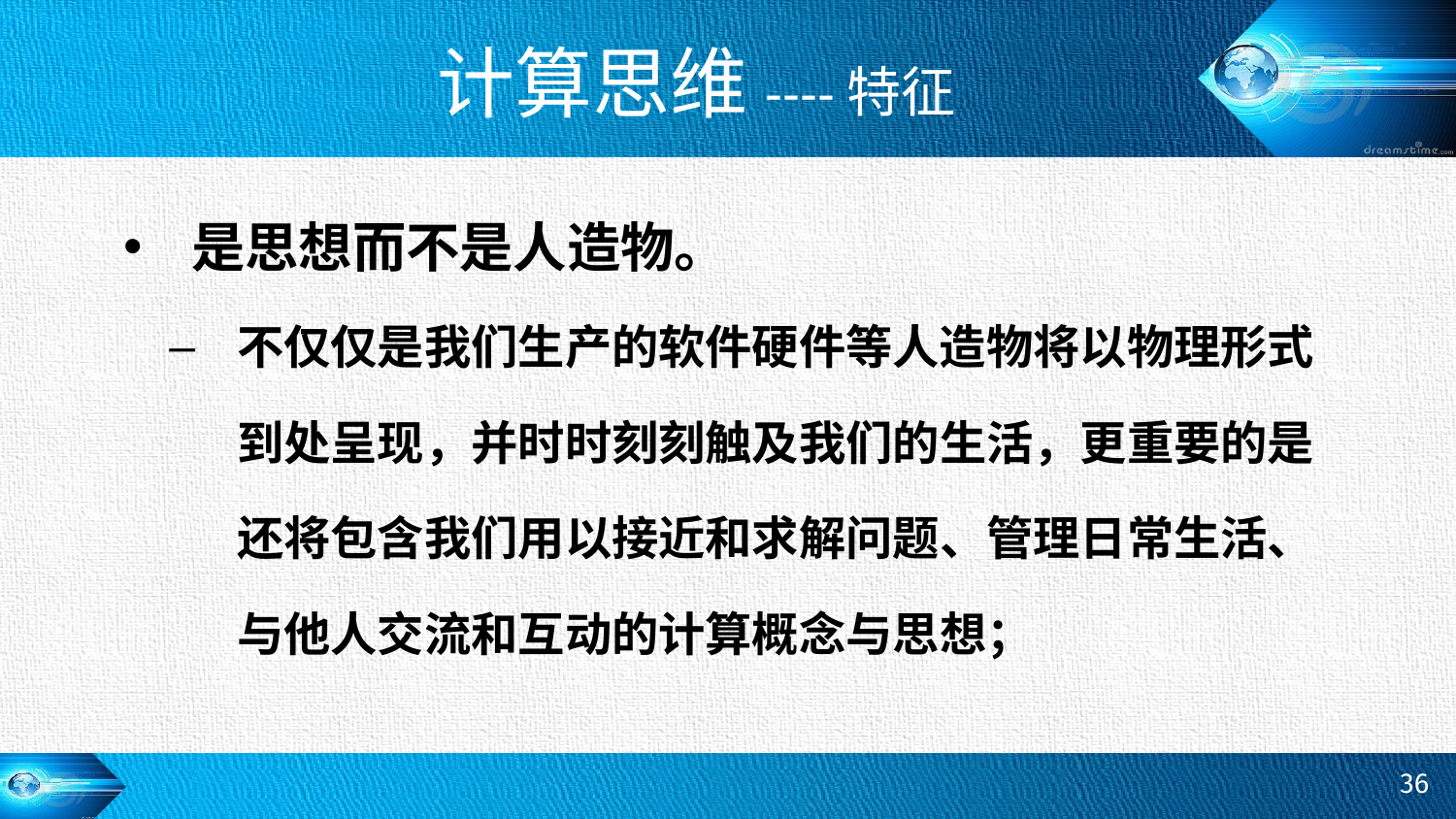

# 计算思维----特征
是思想而不是人造物。
不仅仅是我们生产的软件硬件等人造物将以物理形式到处呈现，并时时刻刻触及我们的生活，更重要的是还将包含我们用以接近和求解问题、管理日常生活、与他人交流和互动的计算概念与思想；
36